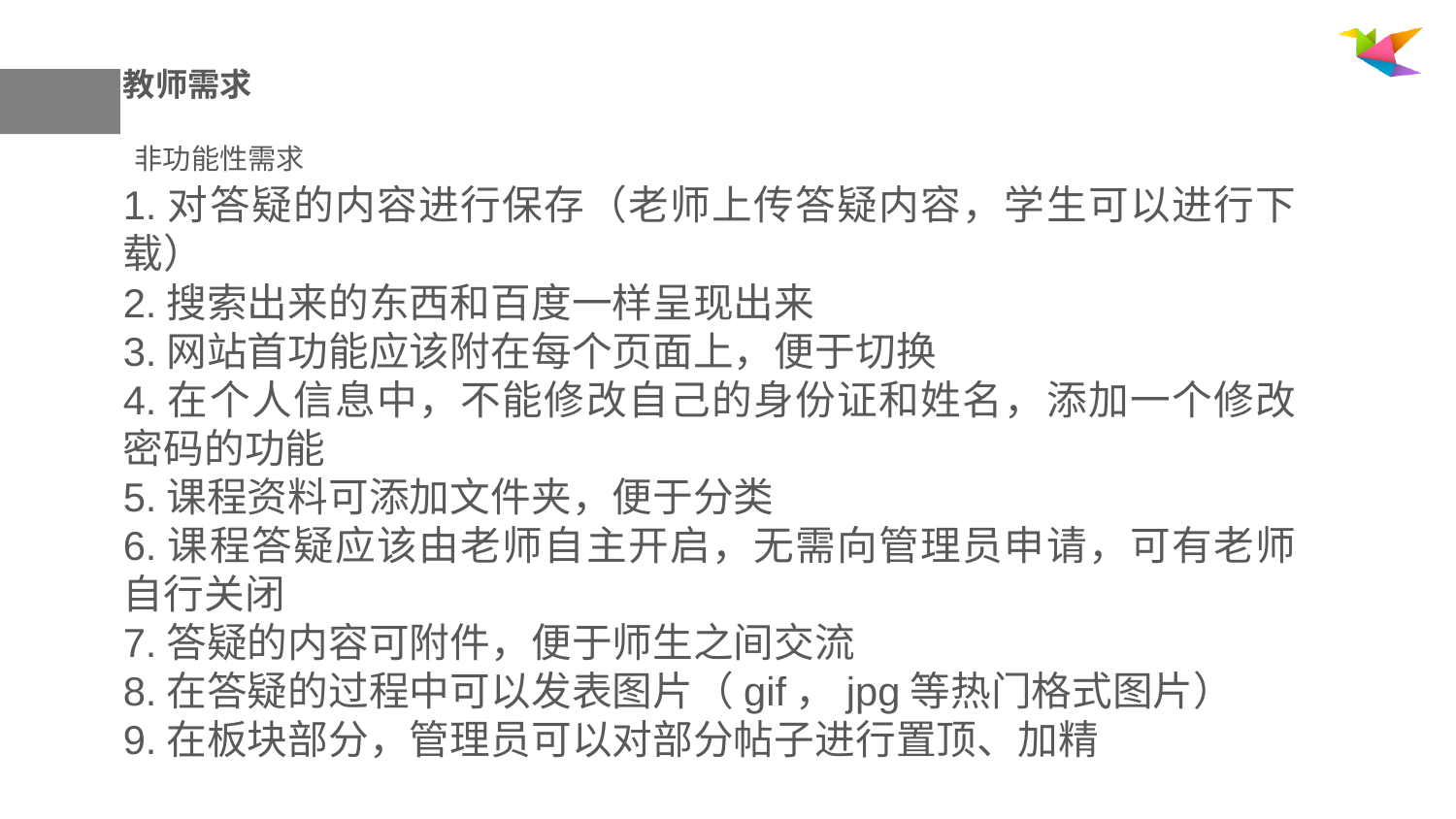

教师需求

非功能性需求
1.对答疑的内容进行保存（老师上传答疑内容，学生可以进行下载）
2.搜索出来的东西和百度一样呈现出来
3.网站首功能应该附在每个页面上，便于切换
4.在个人信息中，不能修改自己的身份证和姓名，添加一个修改密码的功能
5.课程资料可添加文件夹，便于分类
6.课程答疑应该由老师自主开启，无需向管理员申请，可有老师自行关闭
7.答疑的内容可附件，便于师生之间交流
8.在答疑的过程中可以发表图片（gif，jpg等热门格式图片）
9.在板块部分，管理员可以对部分帖子进行置顶、加精